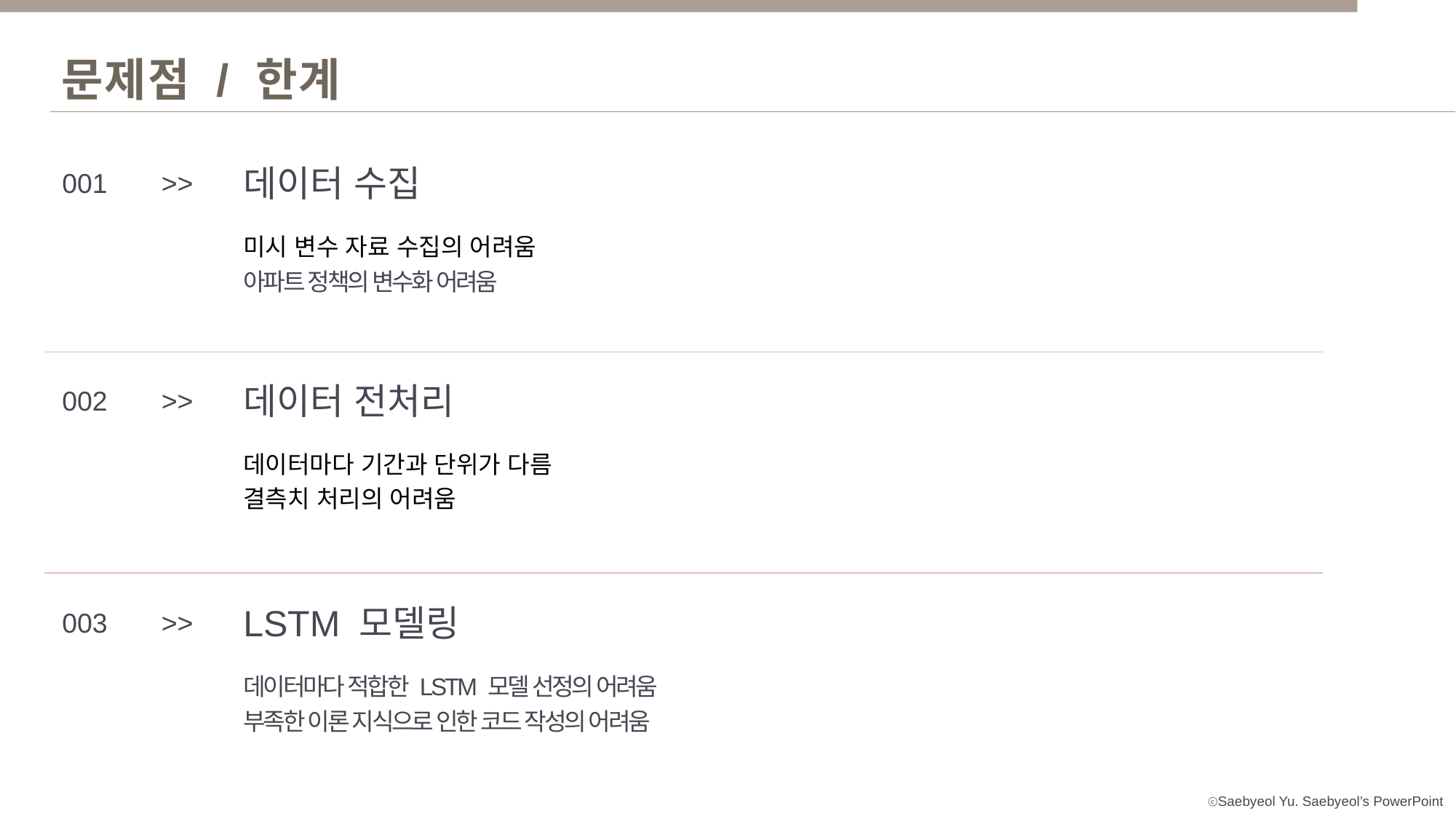

문제점 / 한계
데이터 수집
001
>>
미시 변수 자료 수집의 어려움
아파트 정책의 변수화 어려움
데이터 전처리
002
>>
데이터마다 기간과 단위가 다름
결측치 처리의 어려움
LSTM 모델링
003
>>
데이터마다 적합한 LSTM 모델 선정의 어려움
부족한 이론 지식으로 인한 코드 작성의 어려움